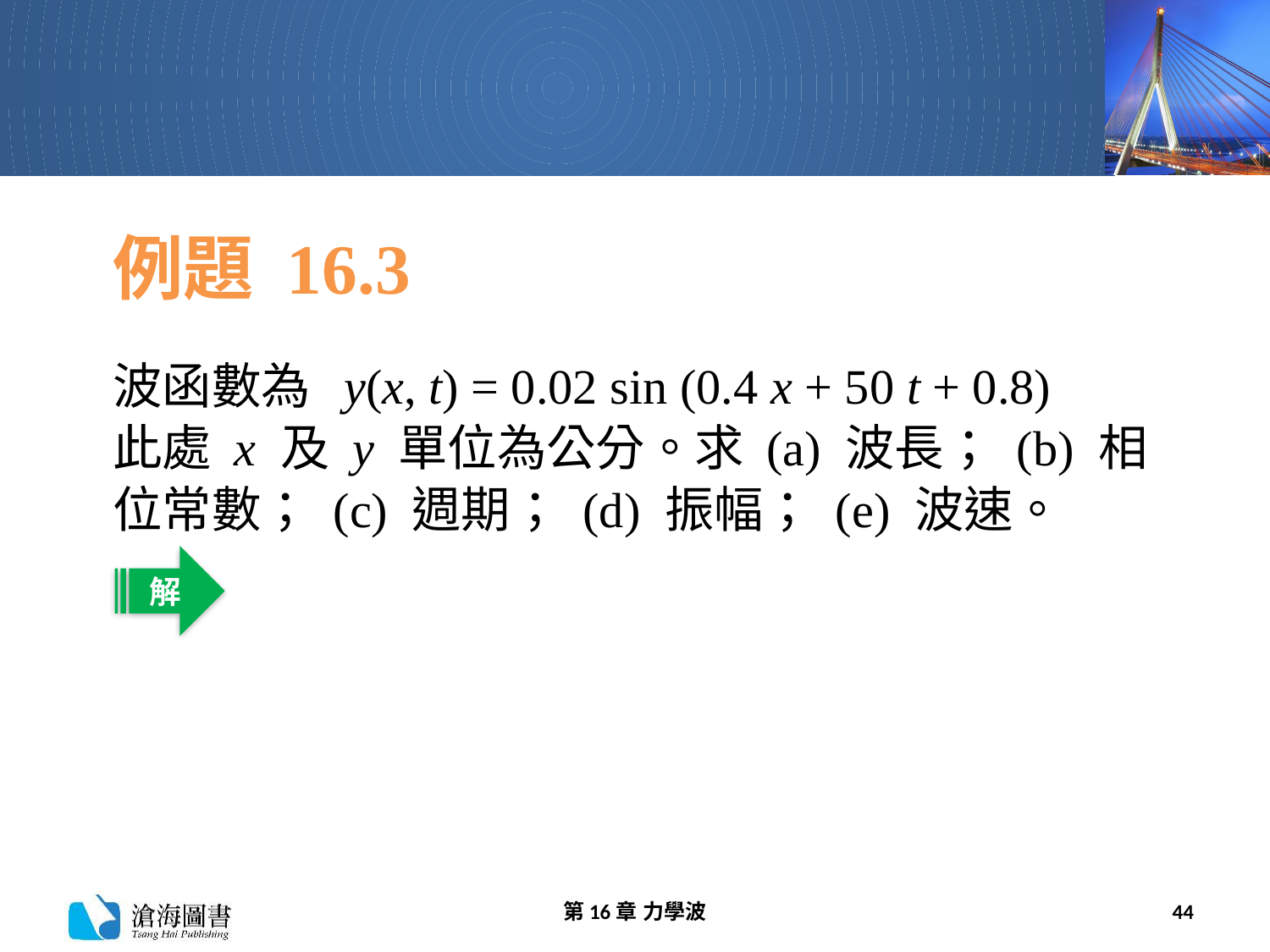

# 例題 16.3
波函數為  y(x, t) = 0.02 sin (0.4 x + 50 t + 0.8)
此處 x 及 y 單位為公分。求 (a) 波長； (b) 相位常數； (c) 週期； (d) 振幅； (e) 波速。

解
第16章 力學波
44